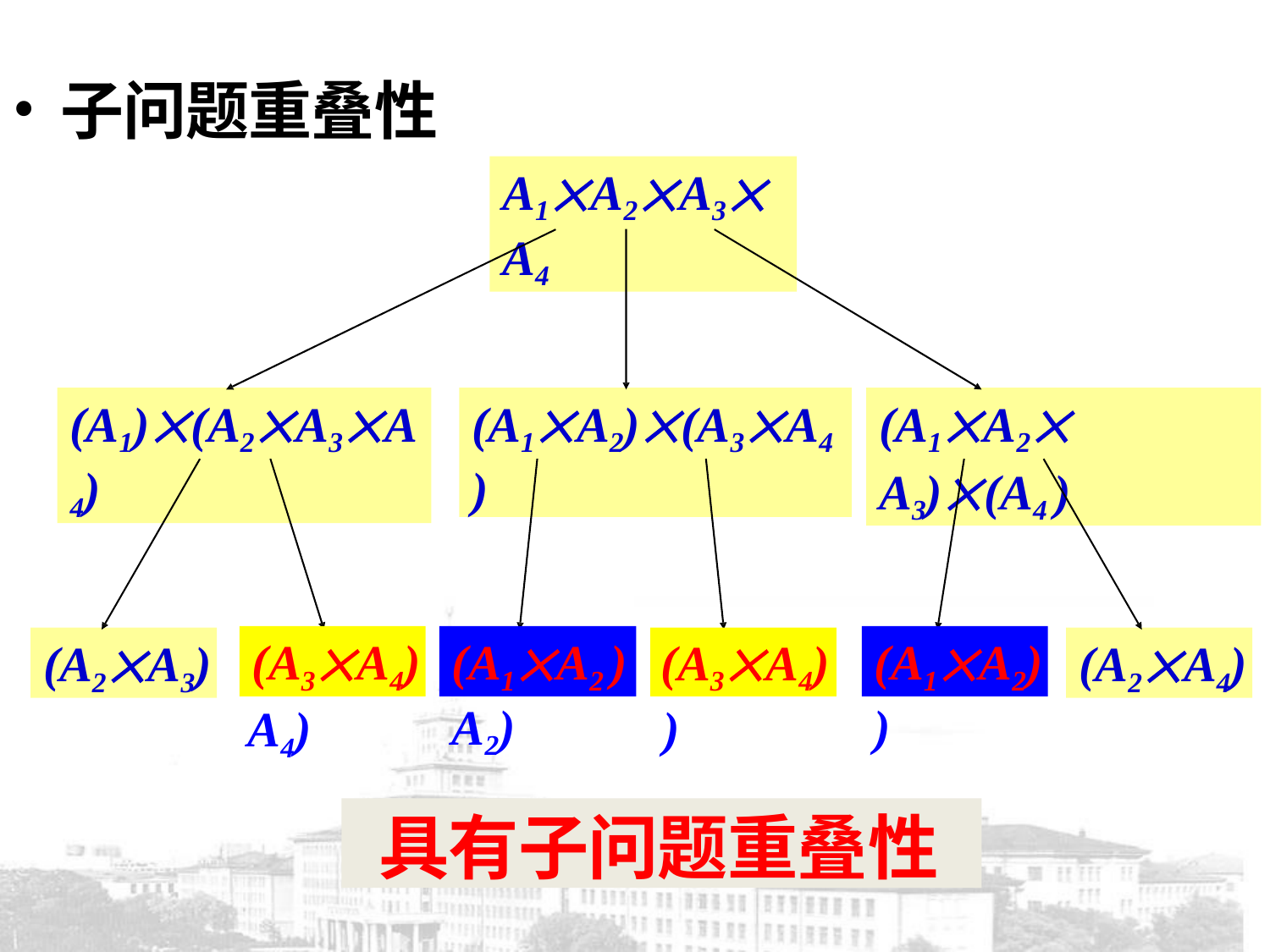

子问题重叠性
A1×A2×A3×A4

(A1)×(A2×A3×A4)
(A1×A2)×(A3×A4 )
(A1×A2× A3)×(A4 )

(A3×A4)
(A1×A2 )
(A1×A2)
(A2×A3)
(A3×A4)
(A2×A4)
(A1× A2)
(A1×A2)
(A3× A4)
(A3×A4)
具有子问题重叠性